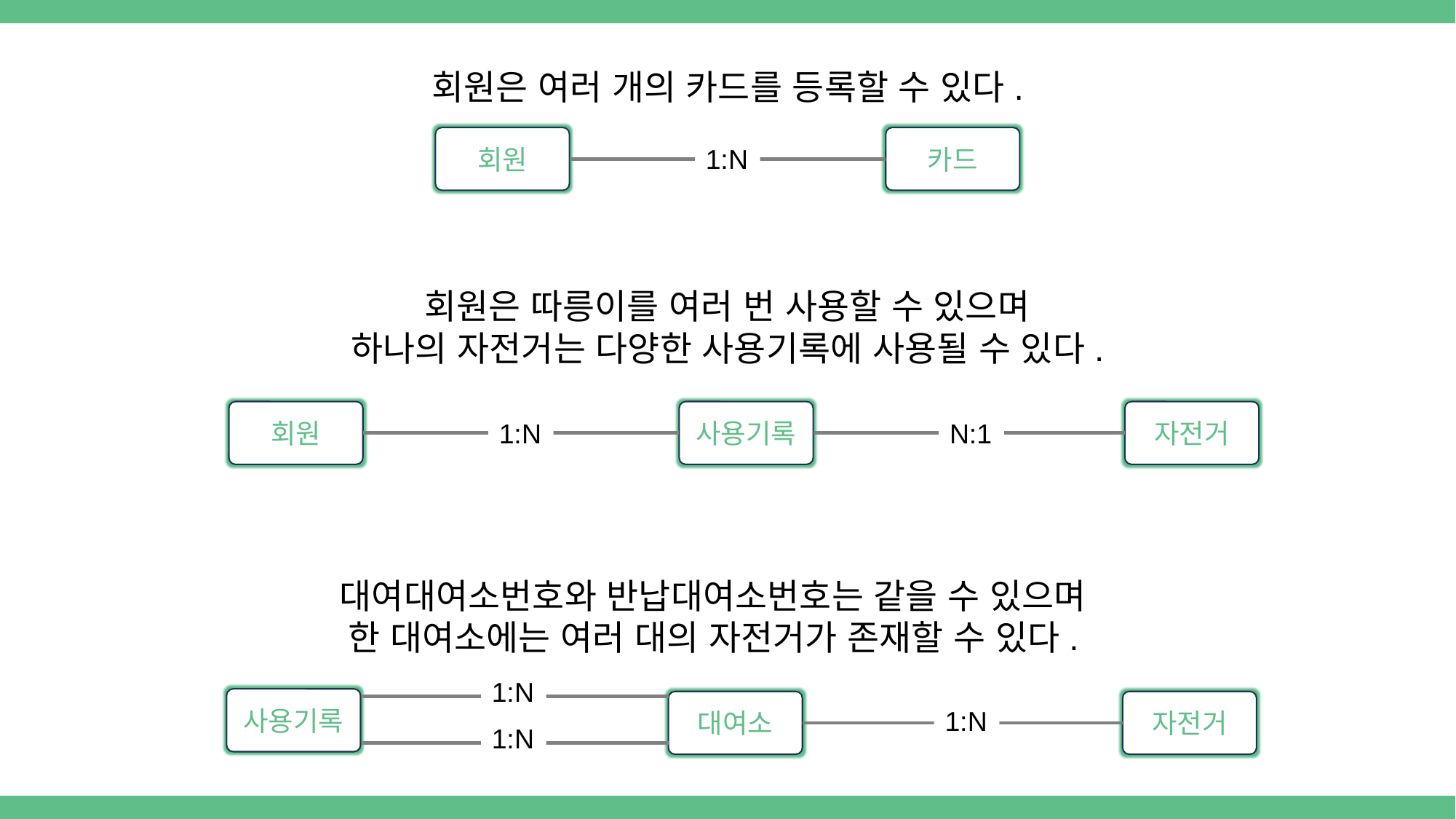

회원은 여러 개의 카드를 등록할 수 있다.
회원
카드
1:N
회원은 따릉이를 여러 번 사용할 수 있으며
하나의 자전거는 다양한 사용기록에 사용될 수 있다.
회원
사용기록
자전거
1:N
N:1
대여대여소번호와 반납대여소번호는 같을 수 있으며
한 대여소에는 여러 대의 자전거가 존재할 수 있다.
1:N
사용기록
대여소
자전거
1:N
1:N